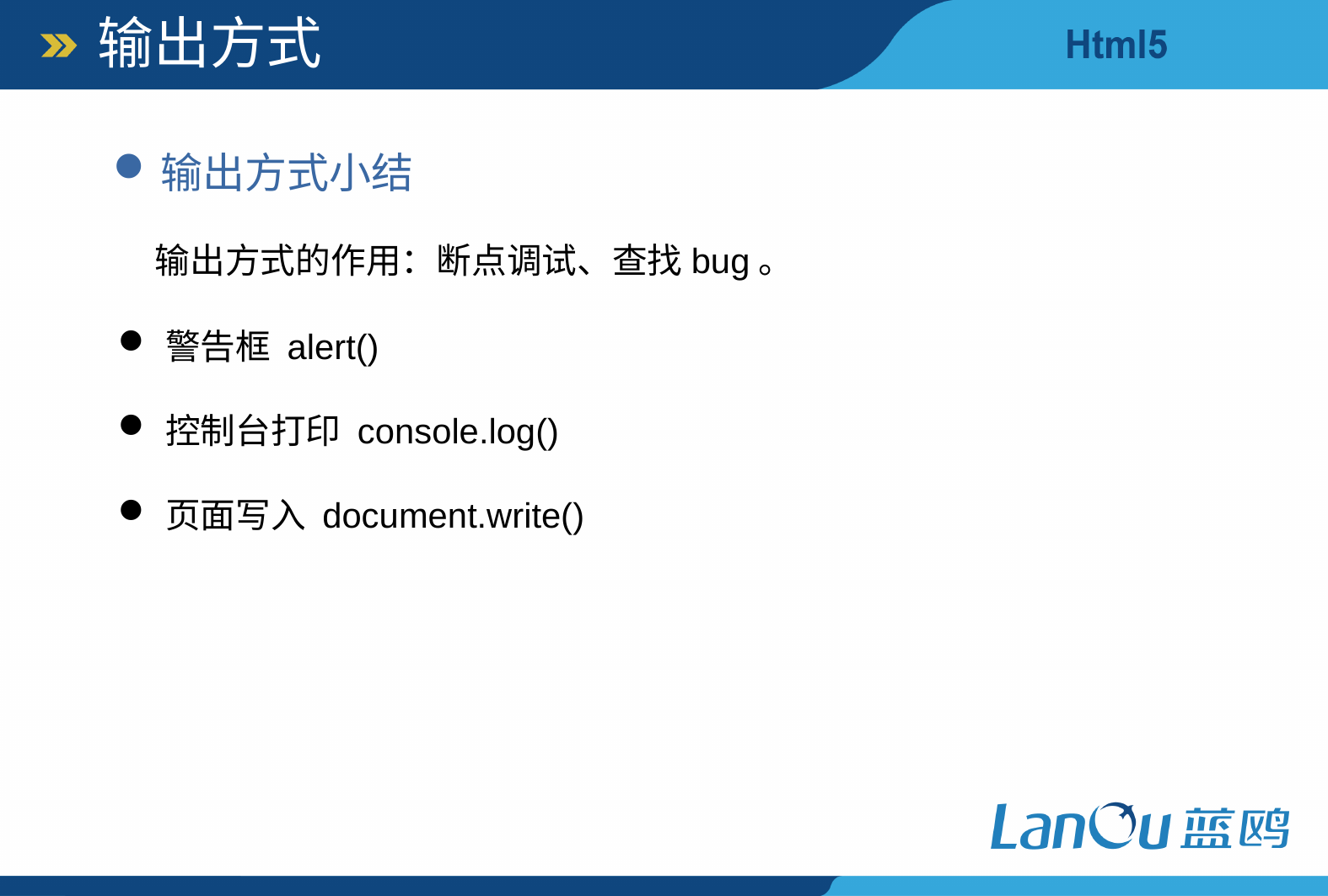

输出方式
输出方式小结
输出方式的作用：断点调试、查找bug。

警告框 alert()

控制台打印 console.log()

页面写入 document.write()